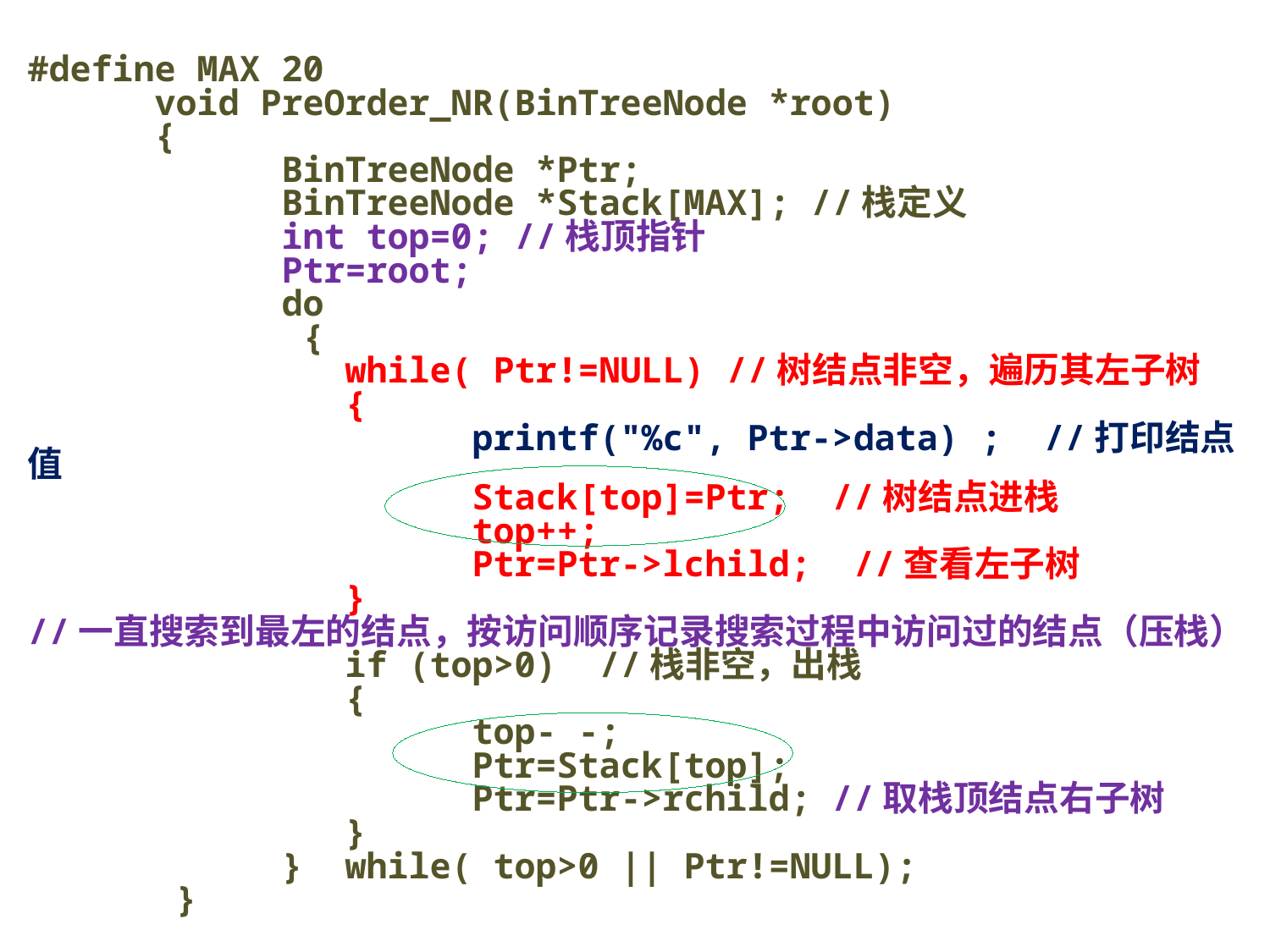

#define MAX 20
	void PreOrder_NR(BinTreeNode *root)
	{
		BinTreeNode *Ptr;
		BinTreeNode *Stack[MAX]; //栈定义
		int top=0; //栈顶指针
		Ptr=root;
		do
	       {
		   while( Ptr!=NULL) //树结点非空，遍历其左子树
		   {
			   printf("%c", Ptr->data) ;  //打印结点值
			   Stack[top]=Ptr;  //树结点进栈
			   top++;
			   Ptr=Ptr->lchild;  //查看左子树
		   }
//一直搜索到最左的结点，按访问顺序记录搜索过程中访问过的结点（压栈）
		   if (top>0)  //栈非空，出栈
		   {
			   top- -;
			   Ptr=Stack[top];
			   Ptr=Ptr->rchild; //取栈顶结点右子树
		   }
		}  while( top>0 || Ptr!=NULL);
	 }

133